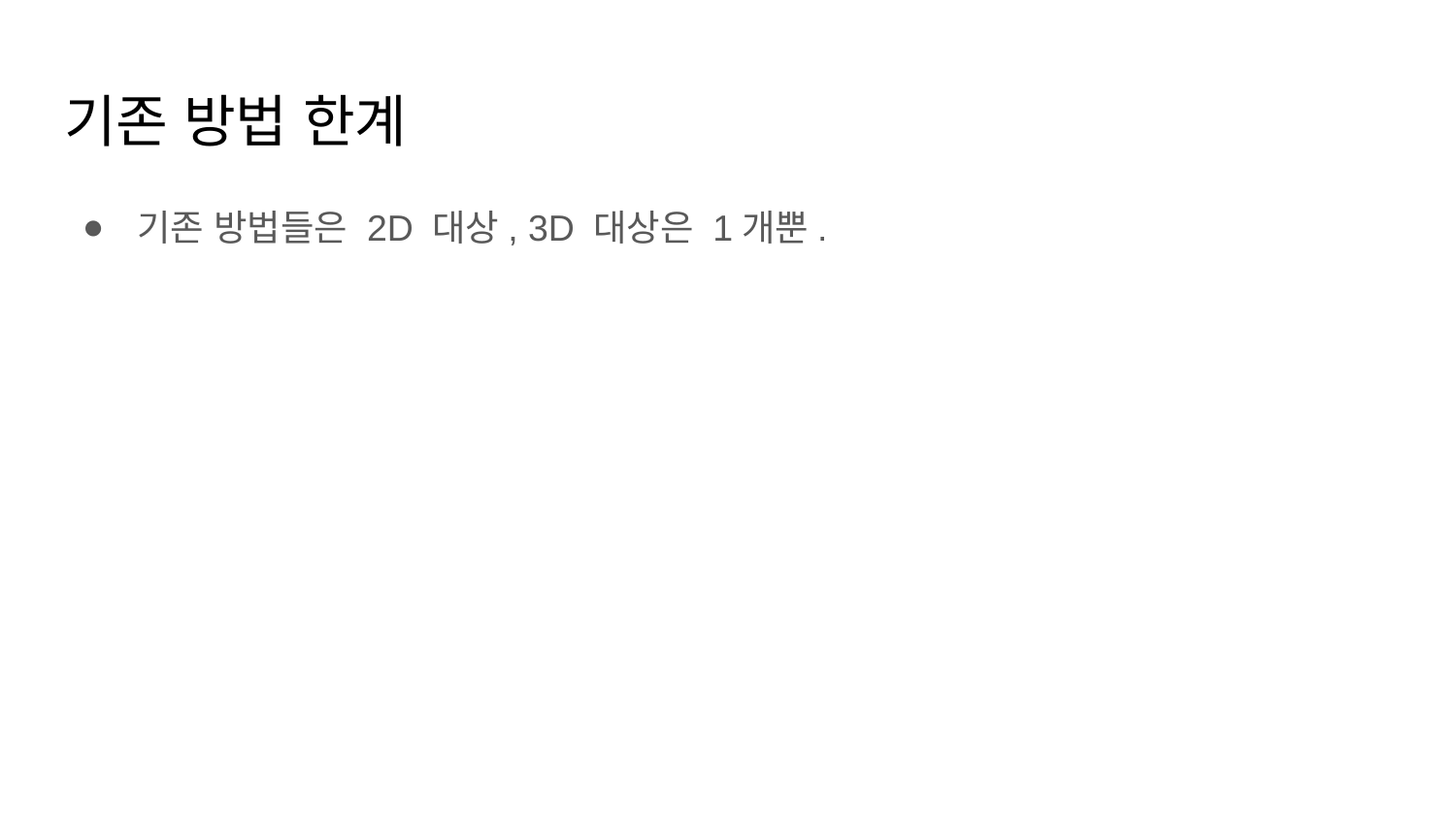

# 기존 방법 한계
기존 방법들은 2D 대상, 3D 대상은 1개뿐.